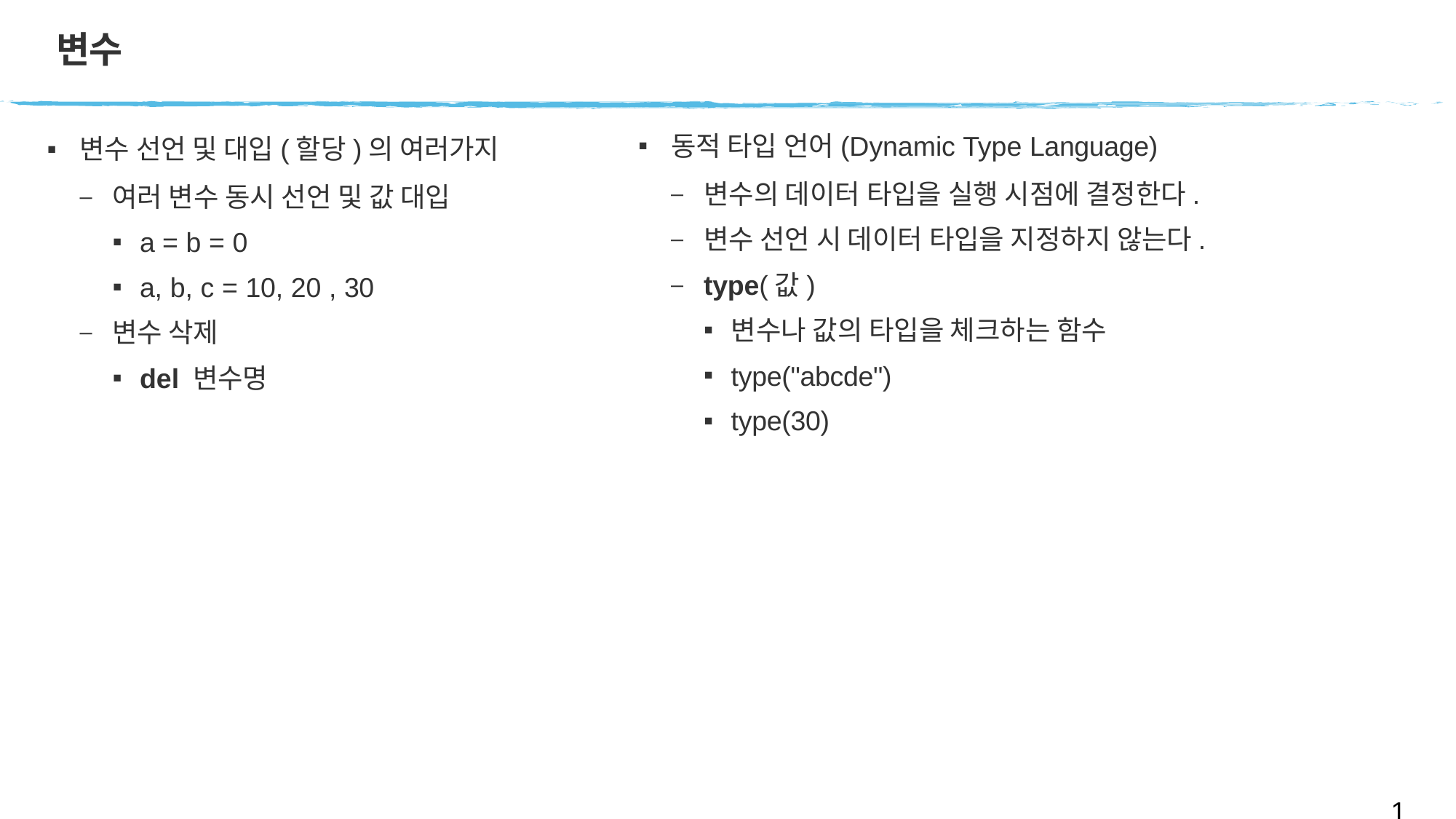

# 변수
동적 타입 언어(Dynamic Type Language)
변수의 데이터 타입을 실행 시점에 결정한다.
변수 선언 시 데이터 타입을 지정하지 않는다.
type(값)
변수나 값의 타입을 체크하는 함수
type("abcde")
type(30)
변수 선언 및 대입(할당)의 여러가지
여러 변수 동시 선언 및 값 대입
a = b = 0
a, b, c = 10, 20 , 30
변수 삭제
del 변수명
11